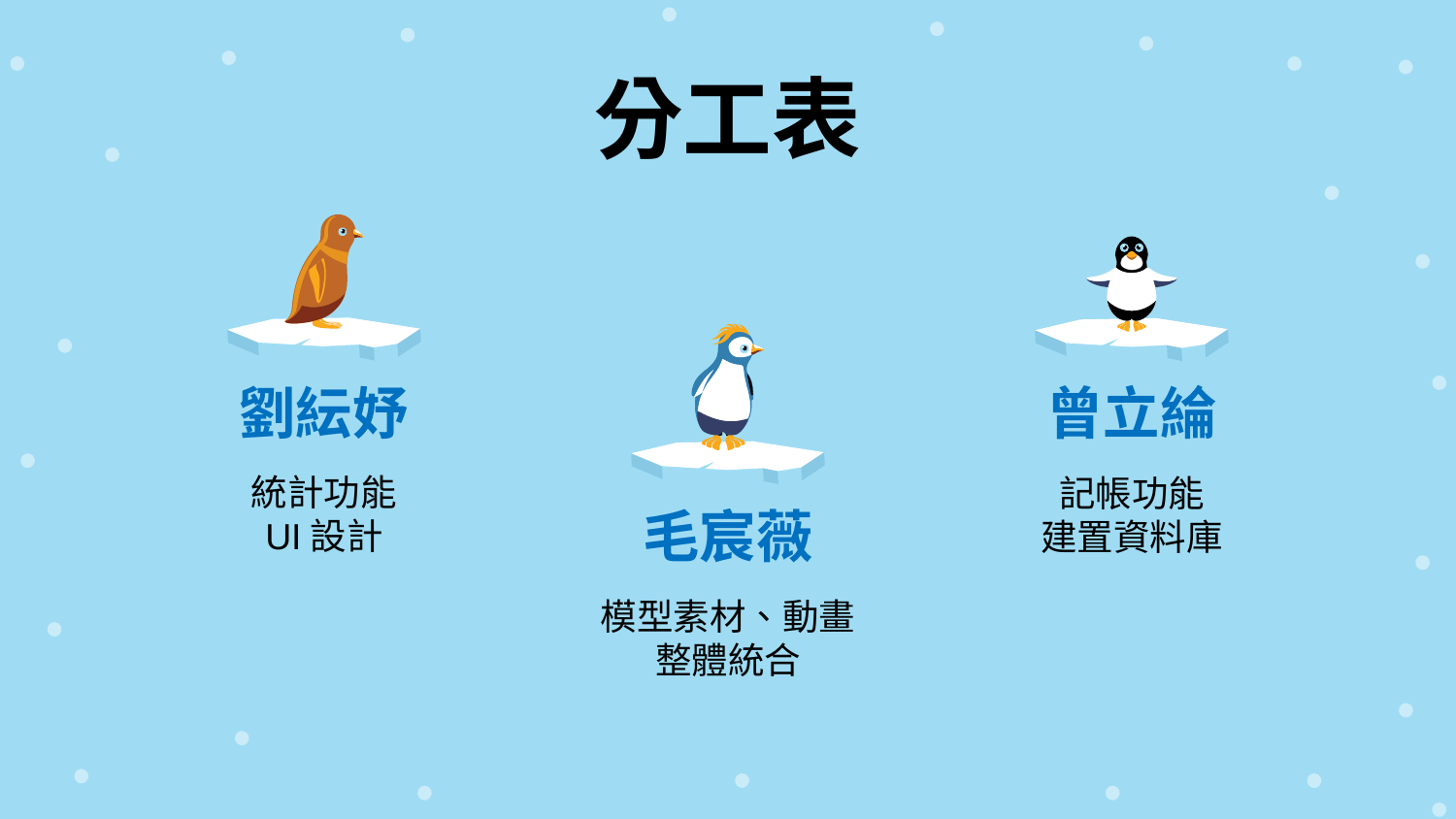

# 分工表

劉紜妤
曾立綸

統計功能
UI設計
記帳功能
建置資料庫
毛宸薇
模型素材、動畫
整體統合